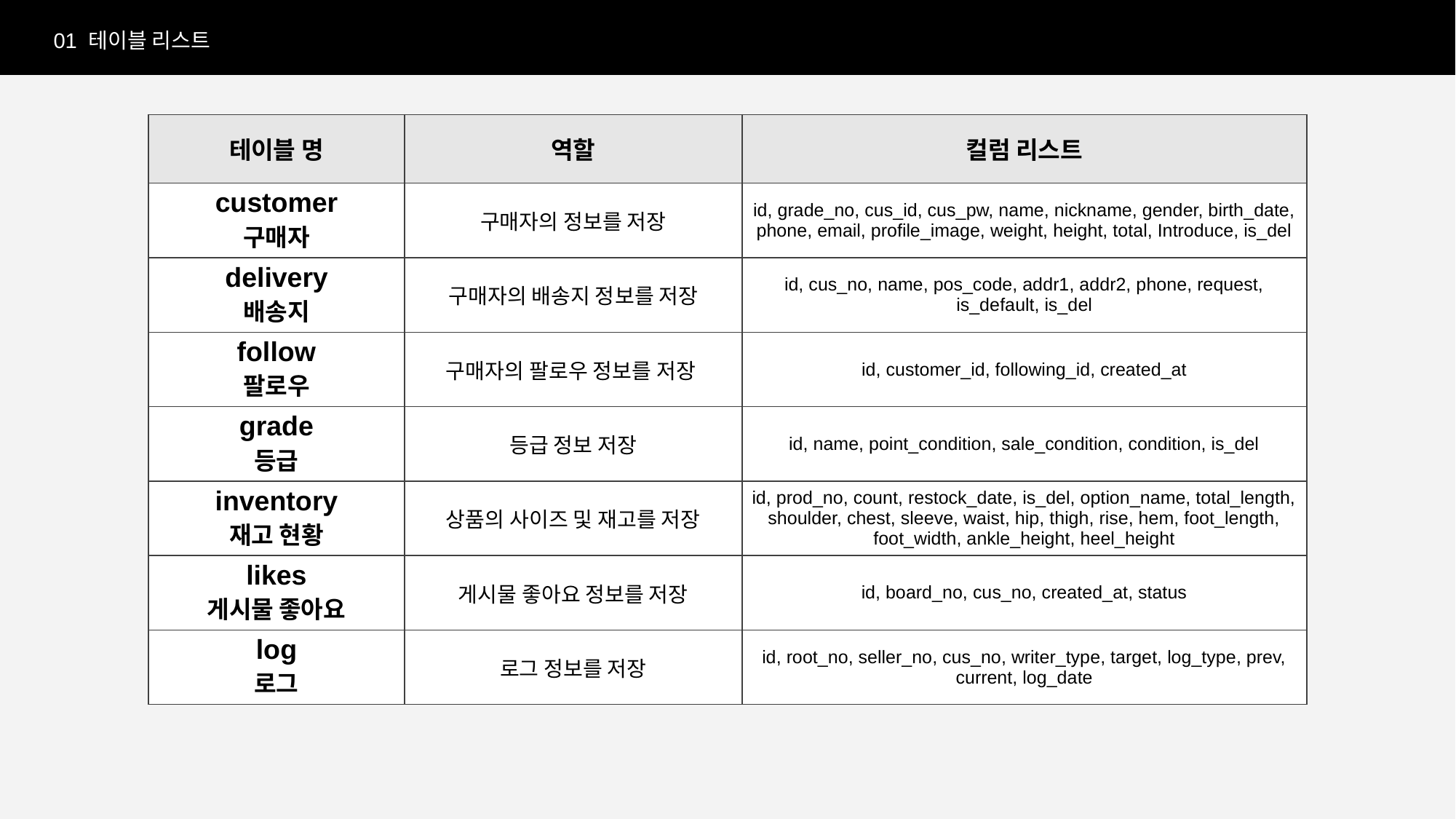

01 테이블 리스트
| 테이블 명 | 역할 | 컬럼 리스트 |
| --- | --- | --- |
| customer 구매자 | 구매자의 정보를 저장 | id, grade\_no, cus\_id, cus\_pw, name, nickname, gender, birth\_date, phone, email, profile\_image, weight, height, total, Introduce, is\_del |
| delivery 배송지 | 구매자의 배송지 정보를 저장 | id, cus\_no, name, pos\_code, addr1, addr2, phone, request, is\_default, is\_del |
| follow 팔로우 | 구매자의 팔로우 정보를 저장 | id, customer\_id, following\_id, created\_at |
| grade 등급 | 등급 정보 저장 | id, name, point\_condition, sale\_condition, condition, is\_del |
| inventory 재고 현황 | 상품의 사이즈 및 재고를 저장 | id, prod\_no, count, restock\_date, is\_del, option\_name, total\_length, shoulder, chest, sleeve, waist, hip, thigh, rise, hem, foot\_length, foot\_width, ankle\_height, heel\_height |
| likes 게시물 좋아요 | 게시물 좋아요 정보를 저장 | id, board\_no, cus\_no, created\_at, status |
| log 로그 | 로그 정보를 저장 | id, root\_no, seller\_no, cus\_no, writer\_type, target, log\_type, prev, current, log\_date |